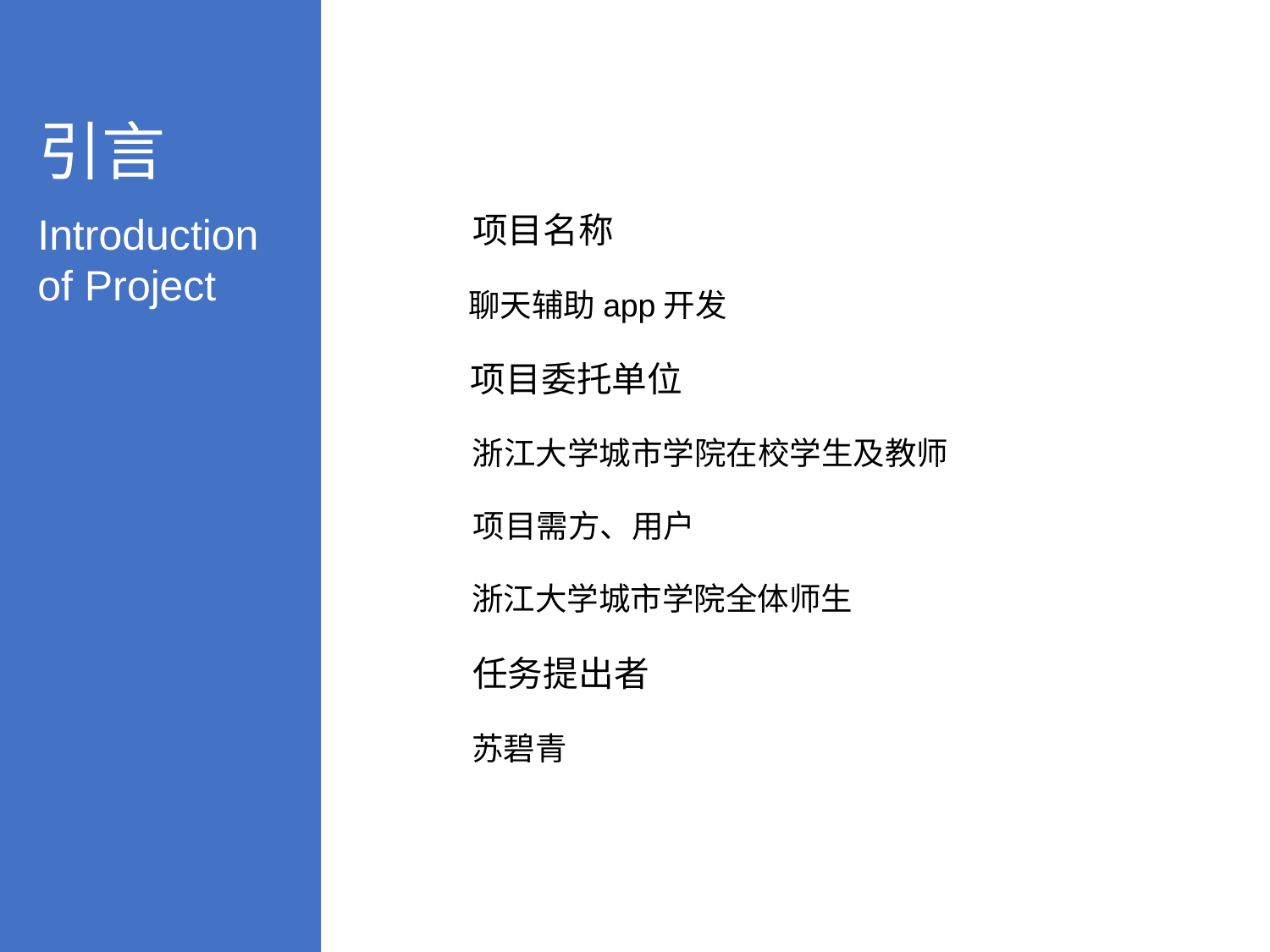

引言
Introduction of Project
项目名称
聊天辅助app开发
项目委托单位
浙江大学城市学院在校学生及教师
项目需方、用户
浙江大学城市学院全体师生
任务提出者
苏碧青